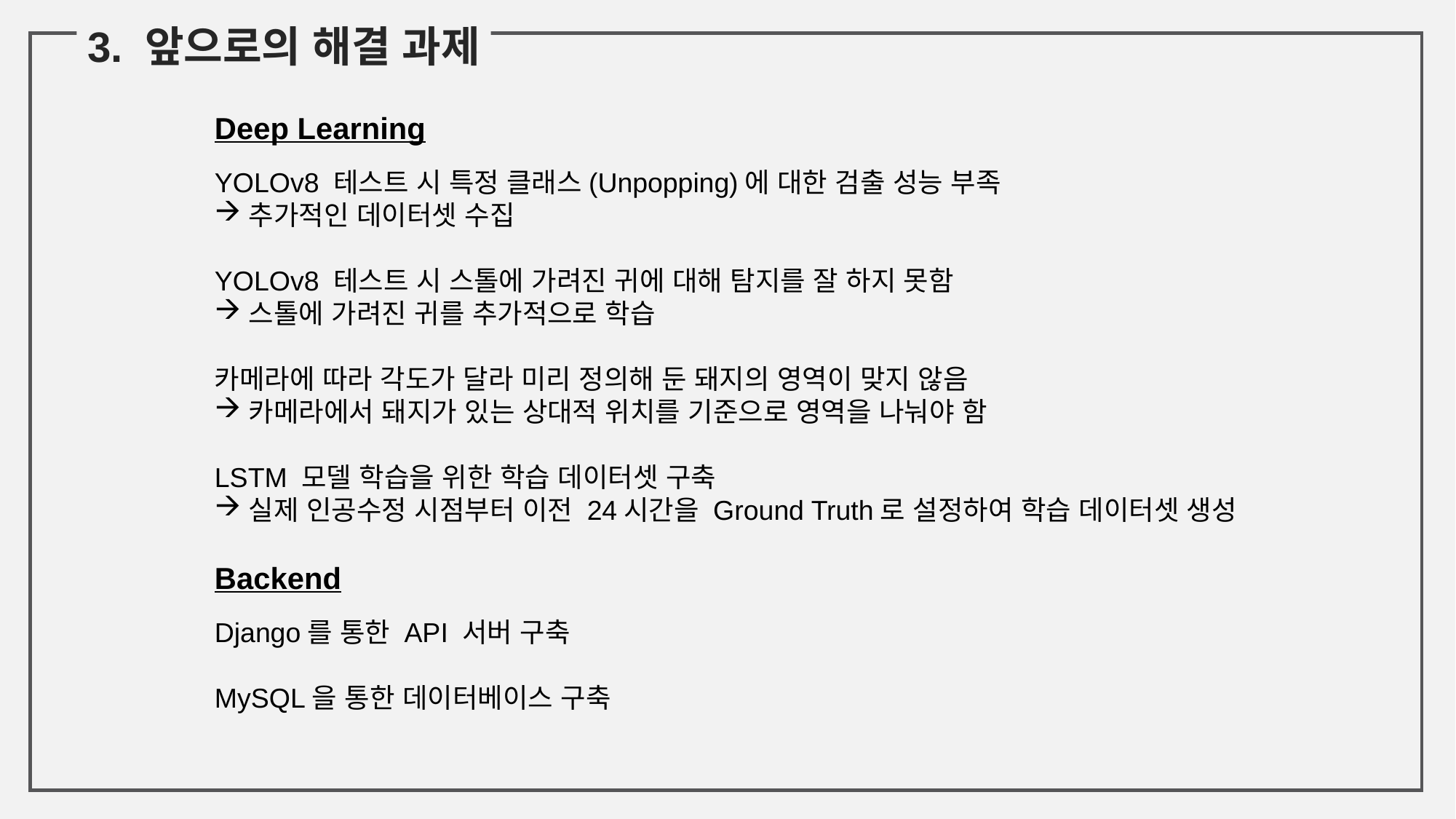

3. 앞으로의 해결 과제

Deep Learning

YOLOv8 테스트 시 특정 클래스(Unpopping)에 대한 검출 성능 부족
추가적인 데이터셋 수집

YOLOv8 테스트 시 스톨에 가려진 귀에 대해 탐지를 잘 하지 못함
스톨에 가려진 귀를 추가적으로 학습

카메라에 따라 각도가 달라 미리 정의해 둔 돼지의 영역이 맞지 않음
카메라에서 돼지가 있는 상대적 위치를 기준으로 영역을 나눠야 함

LSTM 모델 학습을 위한 학습 데이터셋 구축
실제 인공수정 시점부터 이전 24시간을 Ground Truth로 설정하여 학습 데이터셋 생성

Backend

Django를 통한 API 서버 구축

MySQL을 통한 데이터베이스 구축